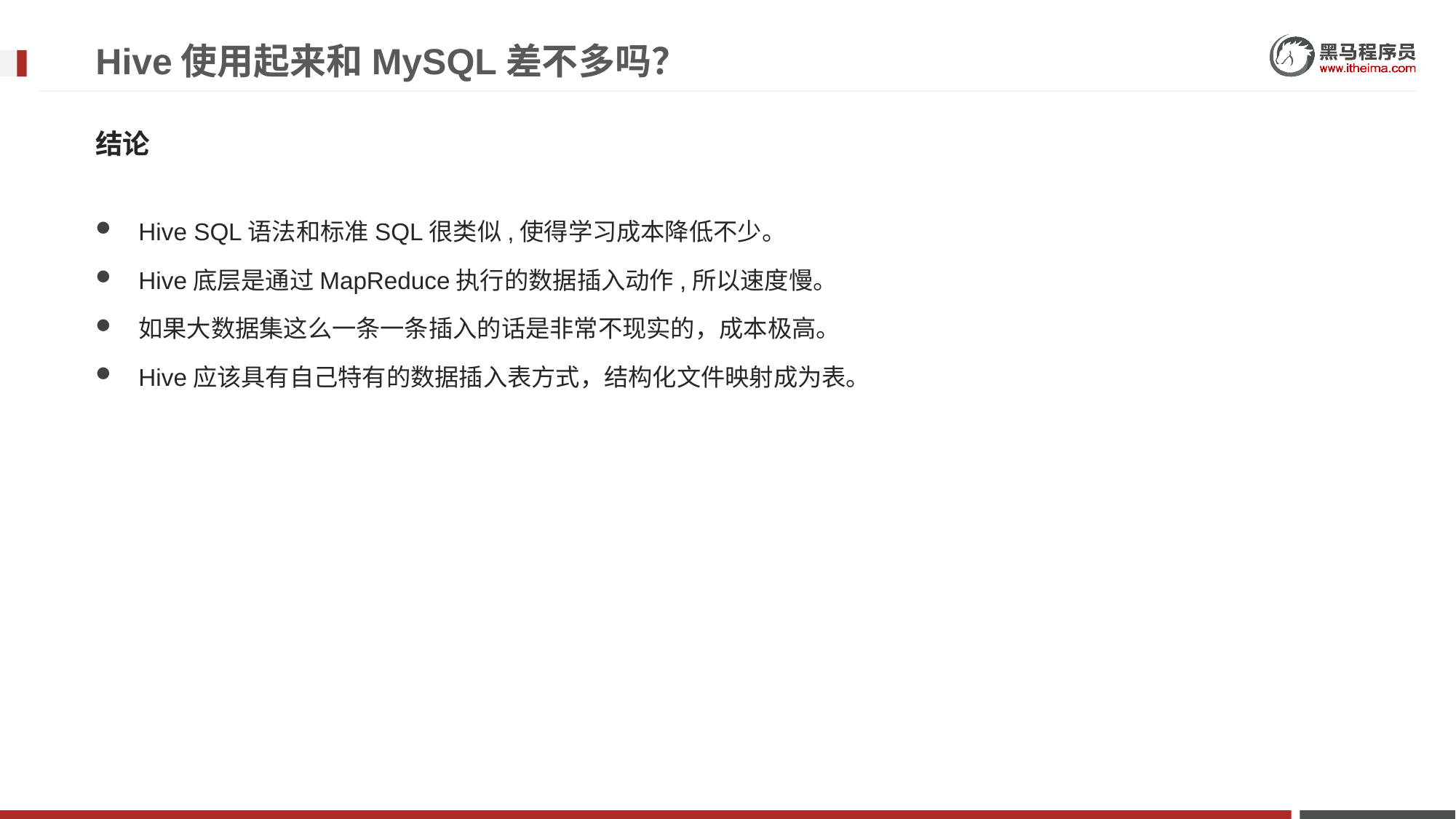

# Hive使用起来和MySQL差不多吗？
结论
Hive SQL语法和标准SQL很类似,使得学习成本降低不少。
Hive底层是通过MapReduce执行的数据插入动作,所以速度慢。
如果大数据集这么一条一条插入的话是非常不现实的，成本极高。
Hive应该具有自己特有的数据插入表方式，结构化文件映射成为表。